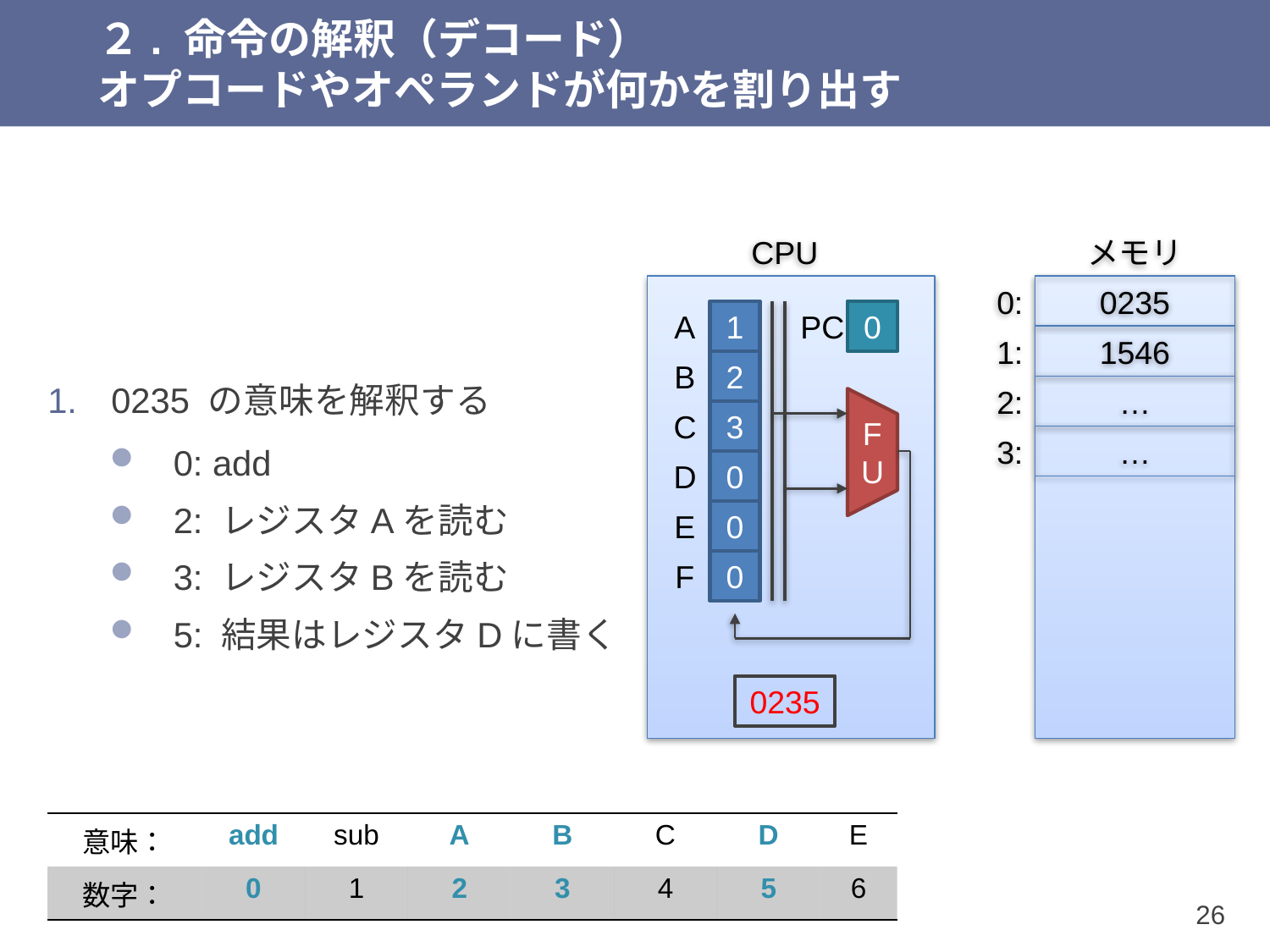

# ２. 命令の解釈（デコード） オプコードやオペランドが何かを割り出す
CPU
メモリ

0235 の意味を解釈する
0: add
2: レジスタAを読む
3: レジスタBを読む
5: 結果はレジスタDに書く

0:
0235

A
1
PC
0
1:
1546
B
2
2:
…
C
3
3:
…
FU
D
0
E
0
F
0
0235
| 意味： | add | sub | A | B | C | D | E |
| --- | --- | --- | --- | --- | --- | --- | --- |
| 数字： | 0 | 1 | 2 | 3 | 4 | 5 | 6 |